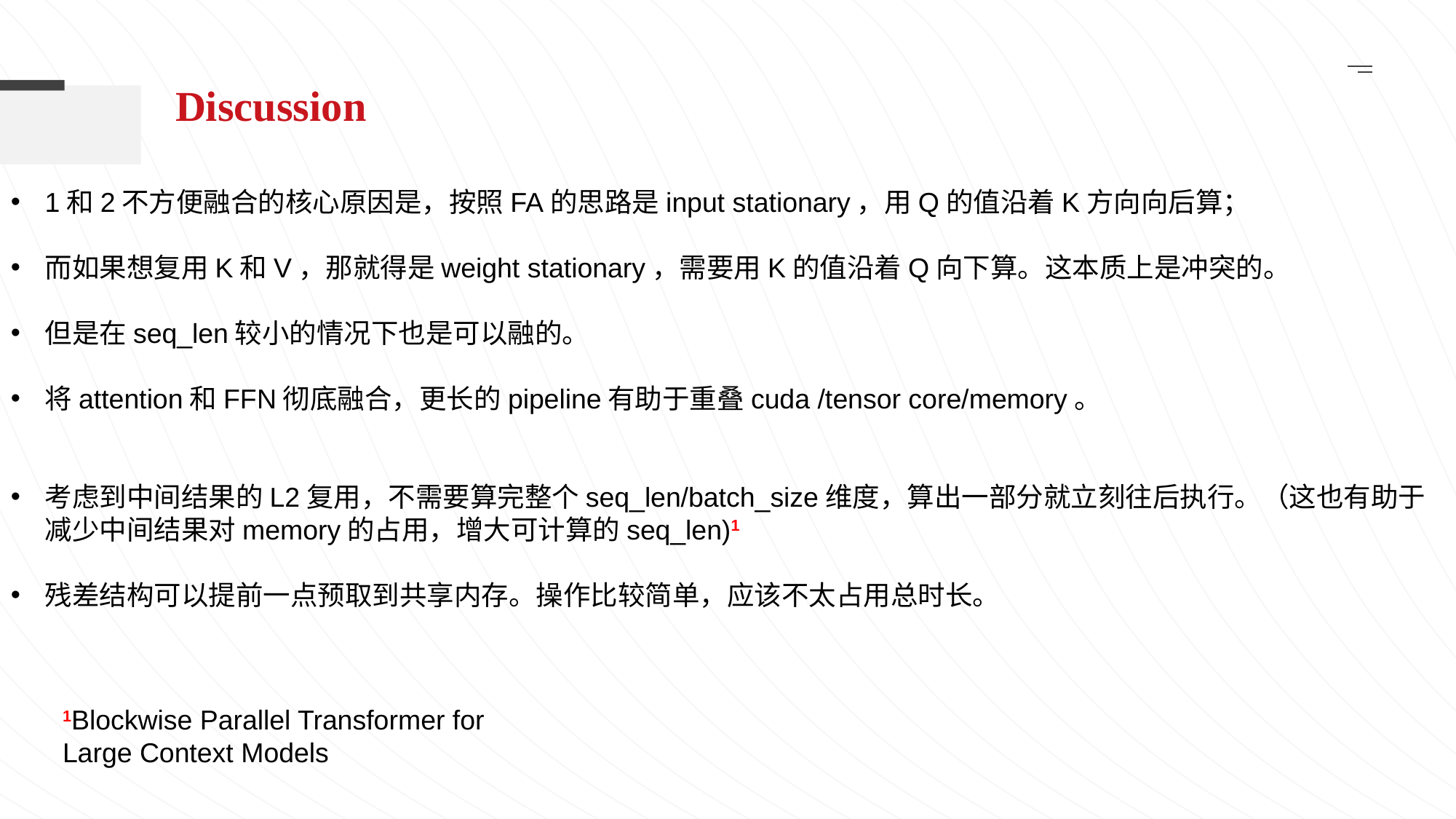

Discussion

1和2不方便融合的核心原因是，按照FA的思路是input stationary，用Q的值沿着K方向向后算；

而如果想复用K和V，那就得是weight stationary，需要用K的值沿着Q向下算。这本质上是冲突的。

但是在seq_len较小的情况下也是可以融的。

将attention和FFN彻底融合，更长的pipeline有助于重叠cuda /tensor core/memory。

考虑到中间结果的L2复用，不需要算完整个seq_len/batch_size维度，算出一部分就立刻往后执行。（这也有助于减少中间结果对memory的占用，增大可计算的seq_len)1

残差结构可以提前一点预取到共享内存。操作比较简单，应该不太占用总时长。
1Blockwise Parallel Transformer for Large Context Models